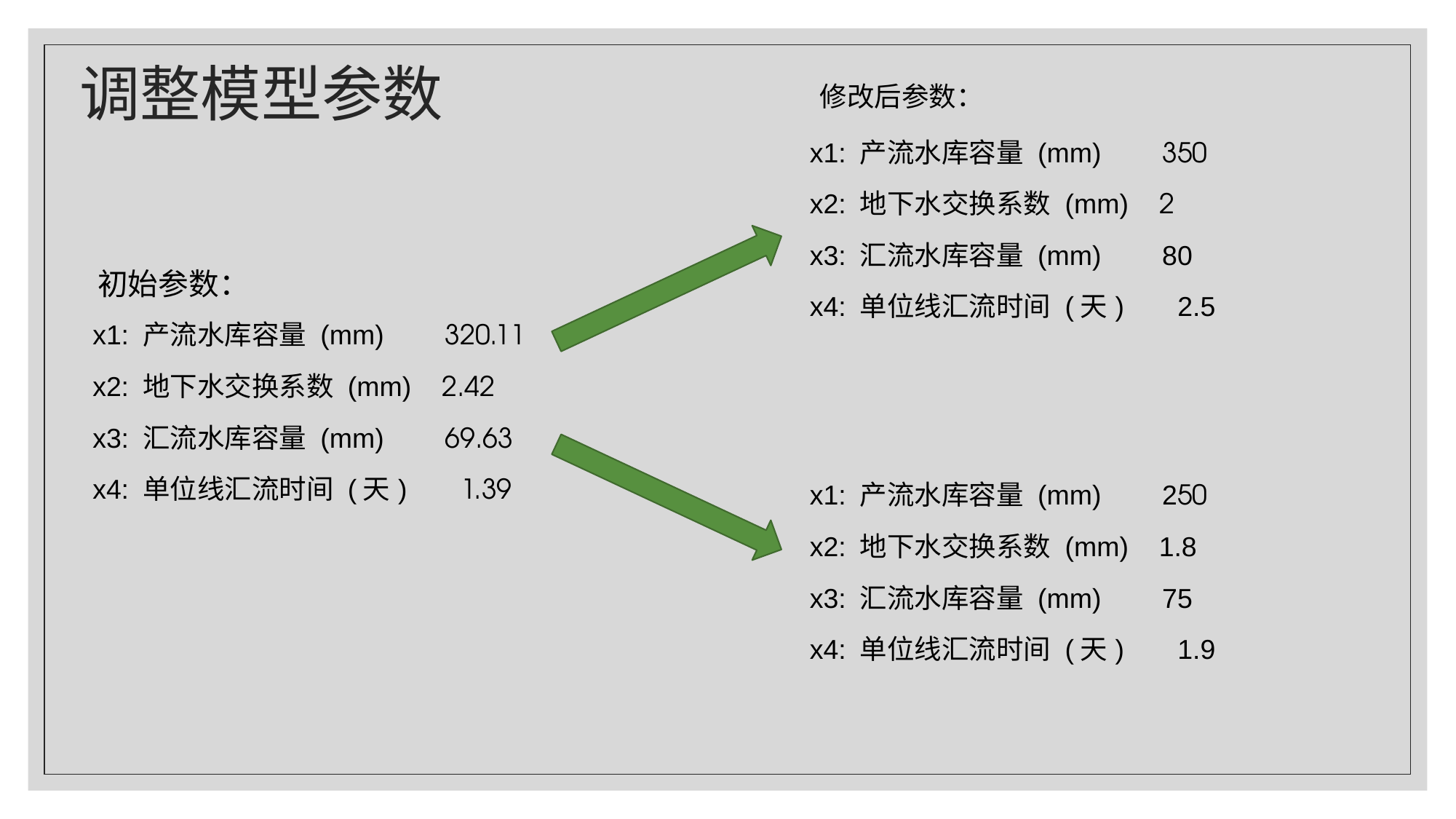

# 调整模型参数
修改后参数：
| x1: 产流水库容量 (mm) 350 |
| --- |
| x2: 地下水交换系数 (mm) 2 |
| x3: 汇流水库容量 (mm) 80 |
| x4: 单位线汇流时间 (天) 2.5 |
初始参数：

| x1: 产流水库容量 (mm) 320.11 |
| --- |
| x2: 地下水交换系数 (mm) 2.42 |
| x3: 汇流水库容量 (mm) 69.63 |
| x4: 单位线汇流时间 (天) 1.39 |
| x1: 产流水库容量 (mm) 250 |
| --- |
| x2: 地下水交换系数 (mm) 1.8 |
| x3: 汇流水库容量 (mm) 75 |
| x4: 单位线汇流时间 (天) 1.9 |